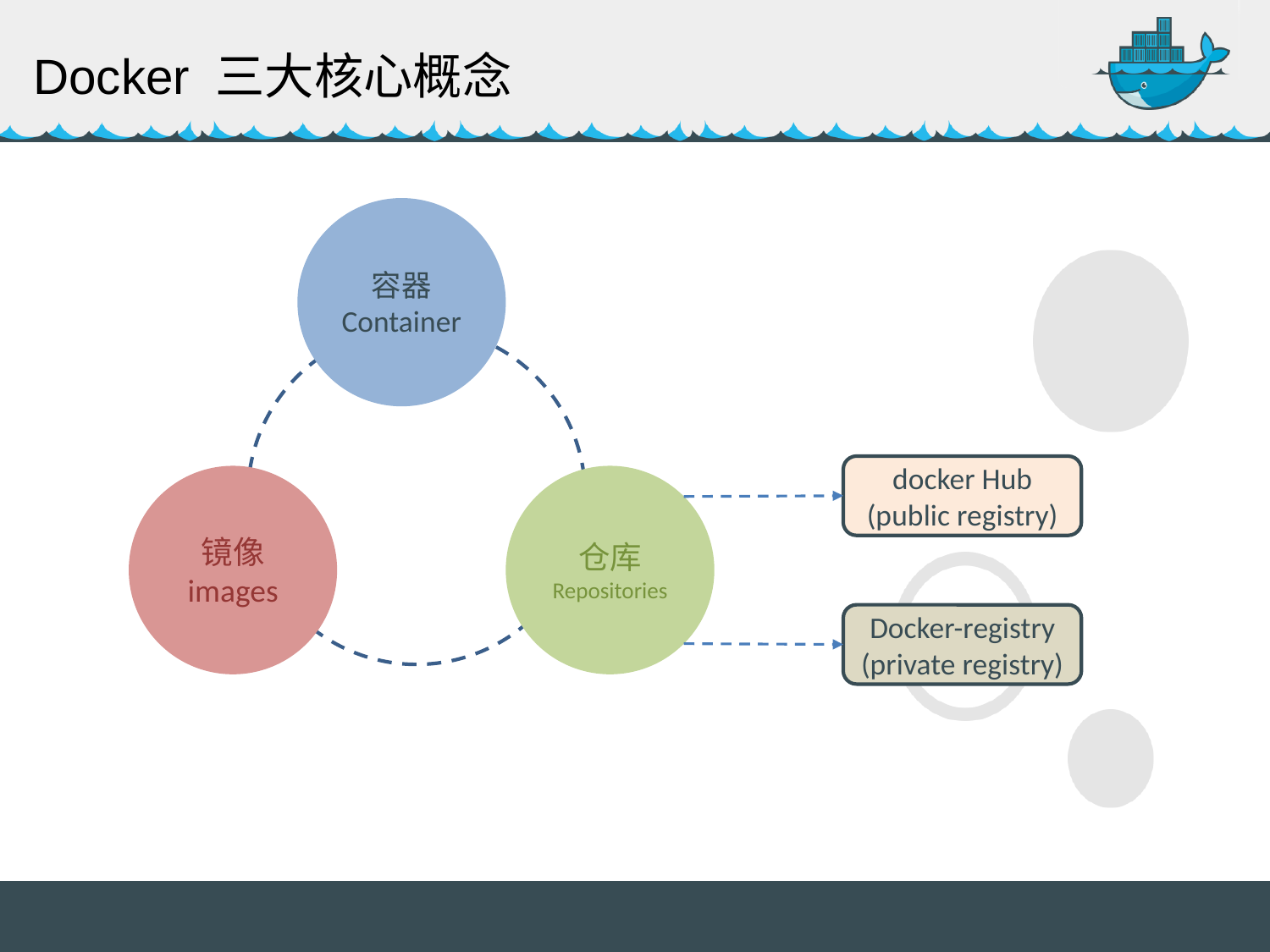

Docker 三大核心概念

容器
Container

docker Hub
(public registry)

Docker-registry
(private registry)

镜像
images

仓库
Repositories